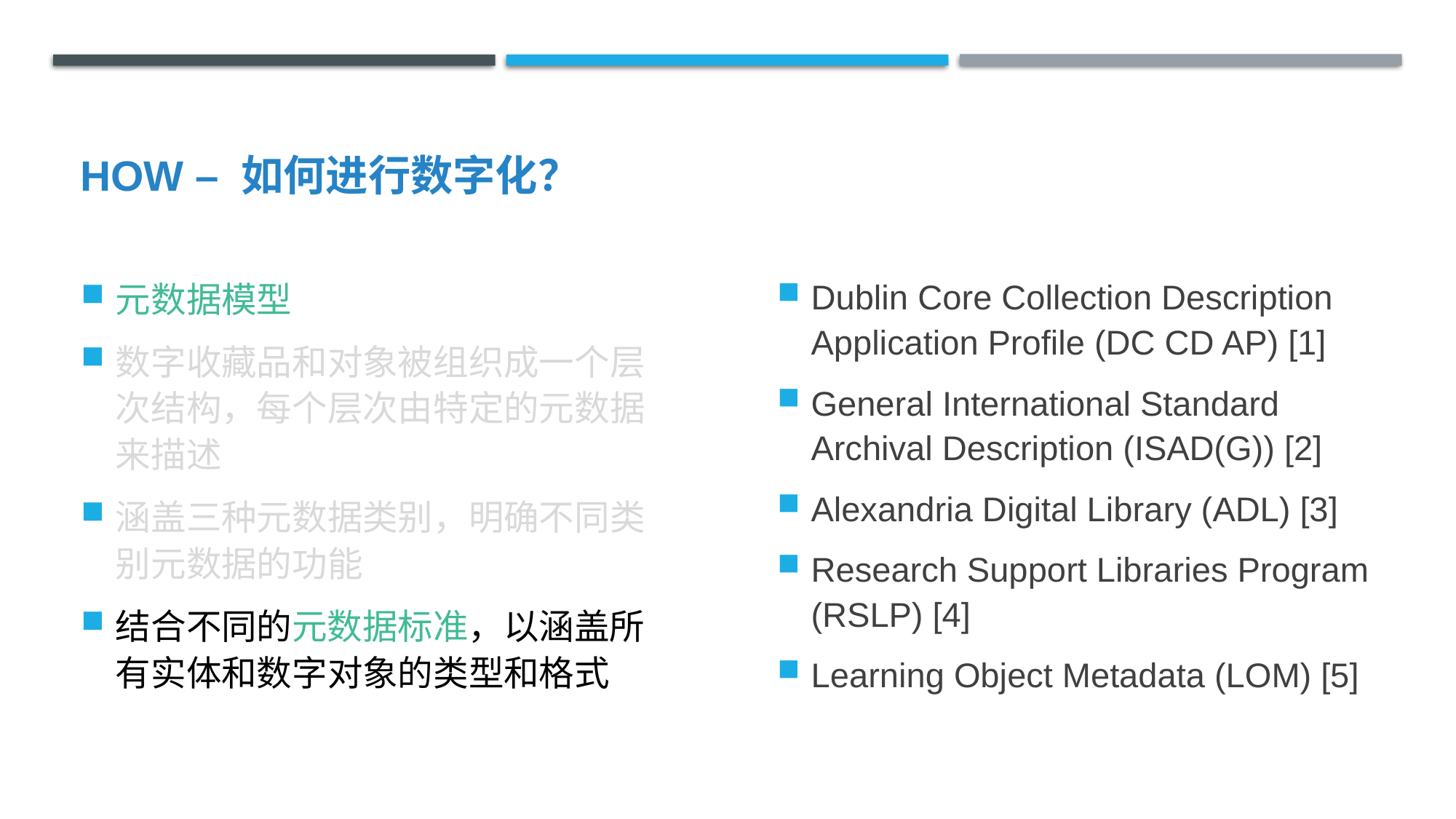

# HOW – 如何进行数字化？
元数据模型
数字收藏品和对象被组织成一个层次结构，每个层次由特定的元数据来描述
涵盖三种元数据类别，明确不同类别元数据的功能
结合不同的元数据标准，以涵盖所有实体和数字对象的类型和格式
Dublin Core Collection Description Application Profile (DC CD AP) [1]
General International Standard Archival Description (ISAD(G)) [2]
Alexandria Digital Library (ADL) [3]
Research Support Libraries Program (RSLP) [4]
Learning Object Metadata (LOM) [5]